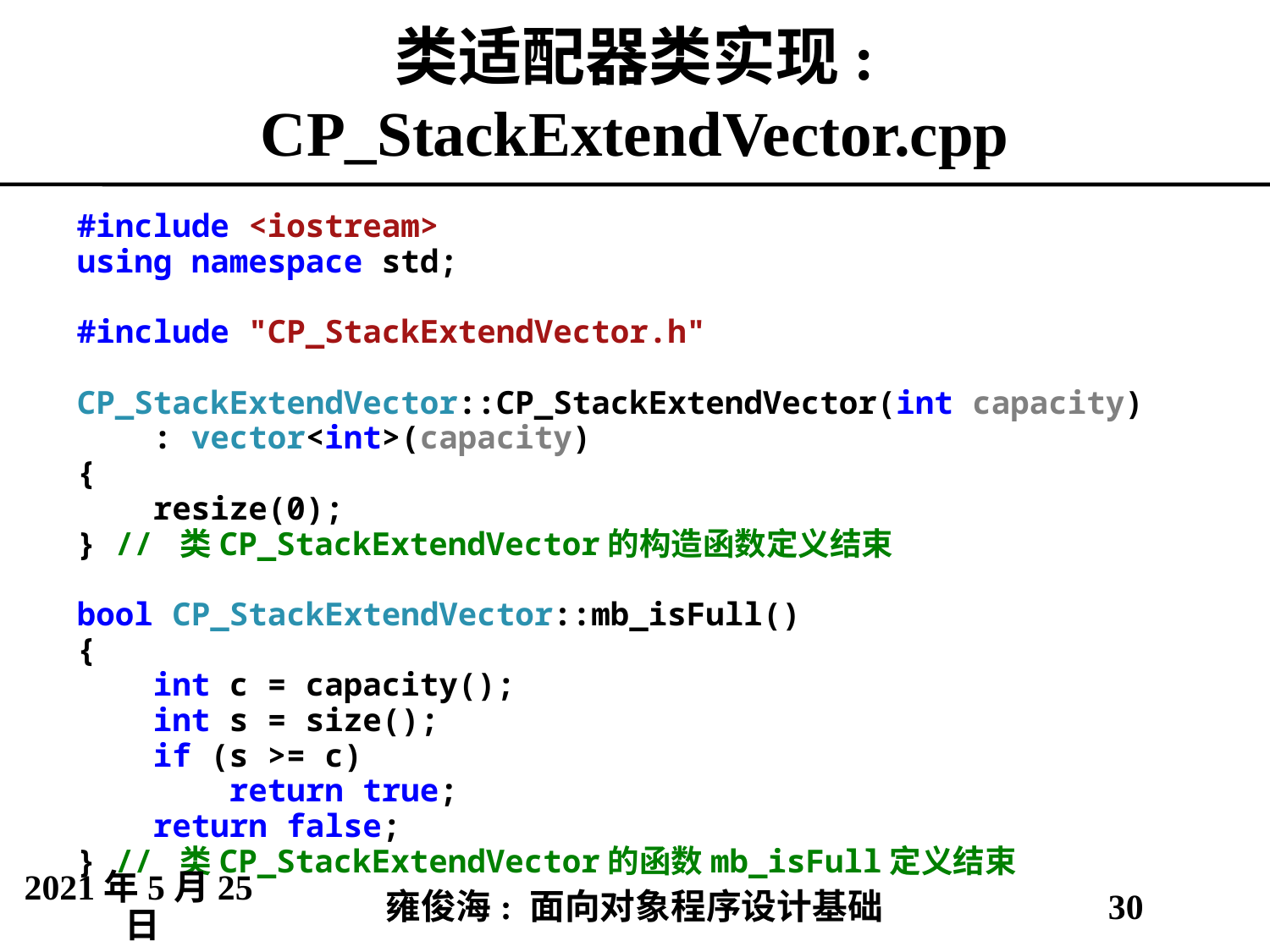

# 类适配器类实现: CP_StackExtendVector.cpp

#include <iostream>
using namespace std;

#include "CP_StackExtendVector.h"

CP_StackExtendVector::CP_StackExtendVector(int capacity)
    : vector<int>(capacity)
{
    resize(0);
} // 类CP_StackExtendVector的构造函数定义结束

bool CP_StackExtendVector::mb_isFull()
{
    int c = capacity();
    int s = size();
    if (s >= c)
        return true;
    return false;
} // 类CP_StackExtendVector的函数mb_isFull定义结束
2021年5月25日
雍俊海: 面向对象程序设计基础
30